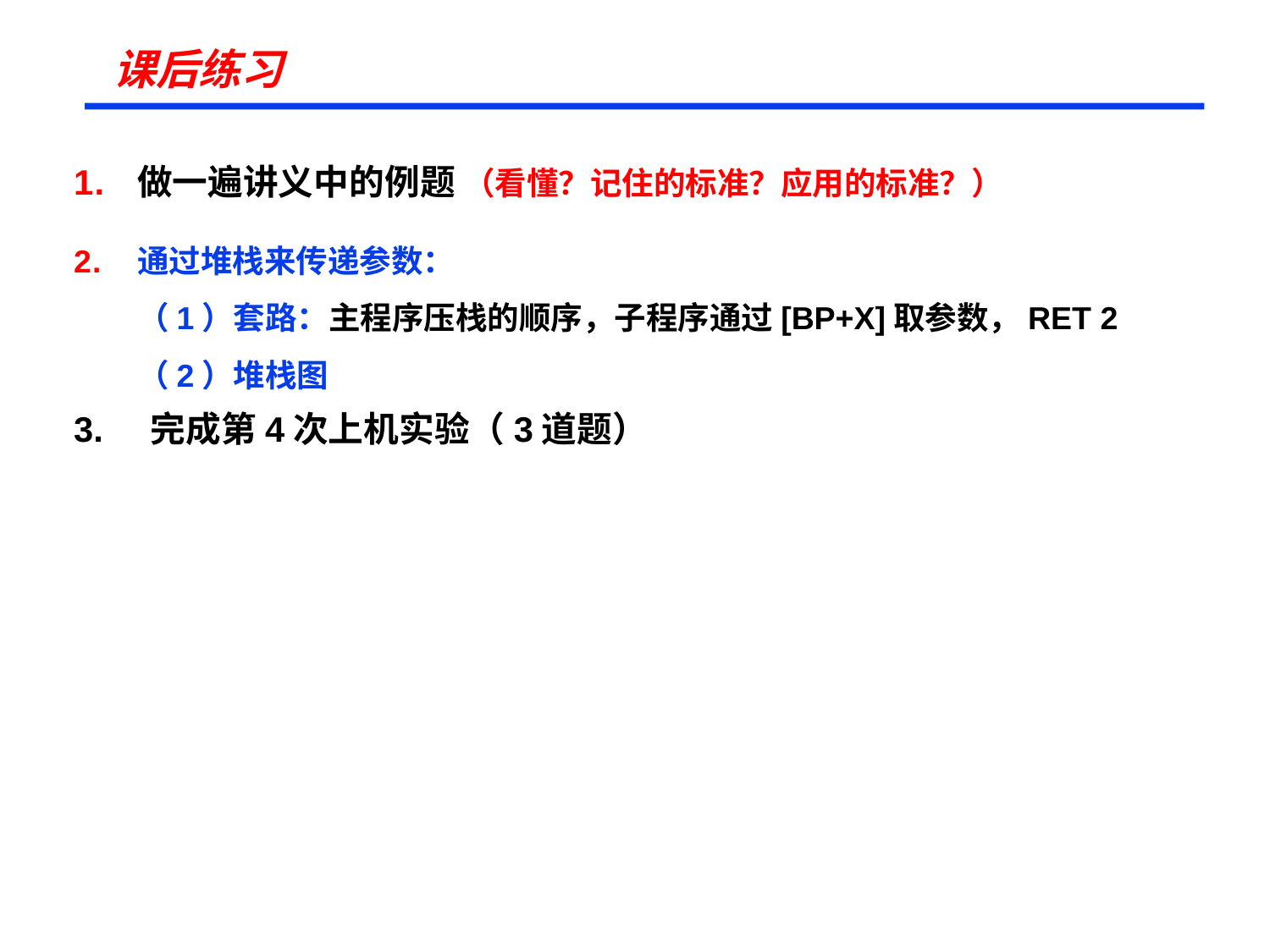

# 课后练习
做一遍讲义中的例题 （看懂？记住的标准？应用的标准？）
通过堆栈来传递参数：
（1）套路：主程序压栈的顺序，子程序通过[BP+X]取参数，RET 2
（2）堆栈图
3.    完成第4次上机实验（3道题）